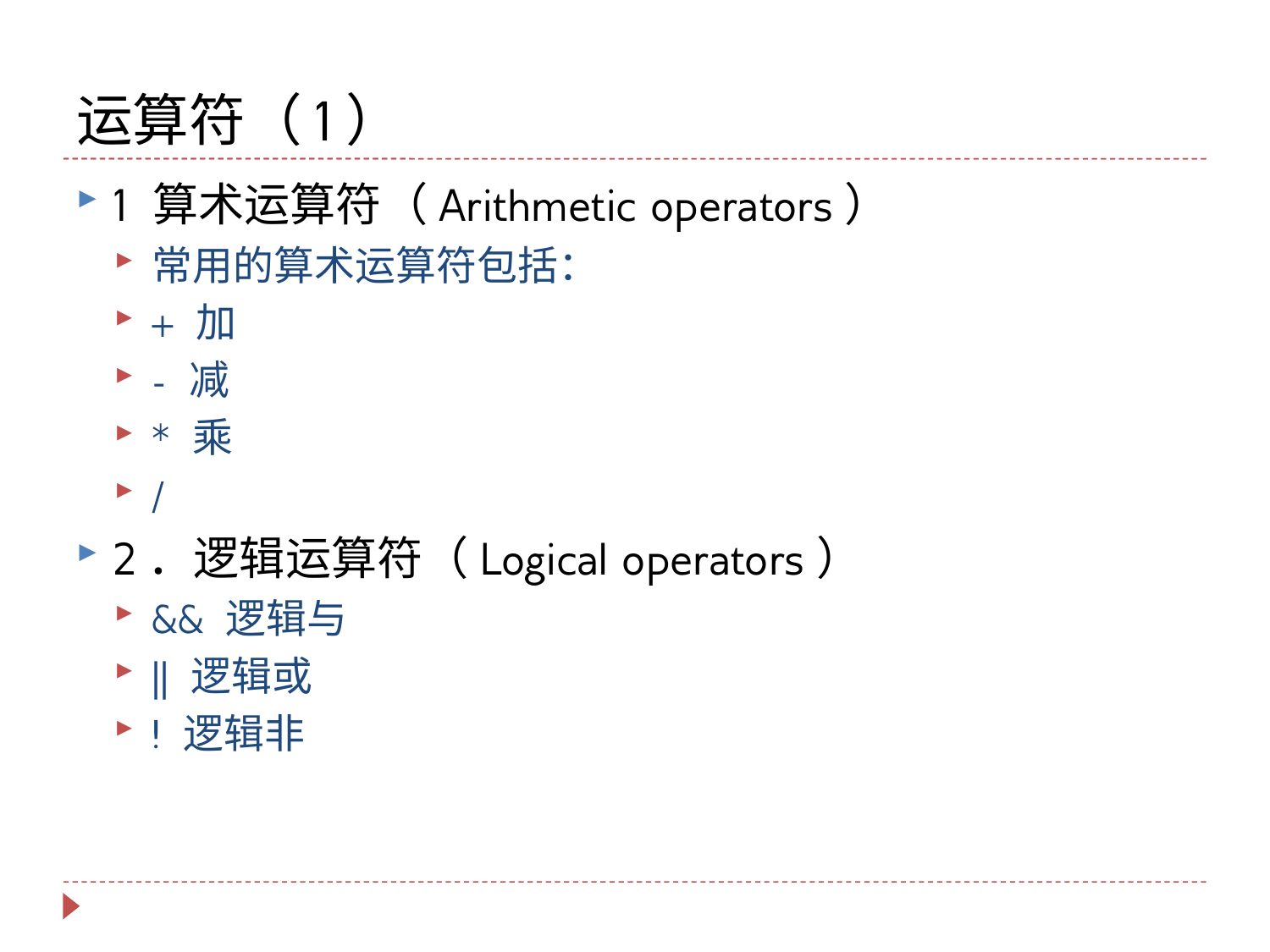

# 运算符（1）
1 算术运算符（Arithmetic operators）
常用的算术运算符包括：
+ 加
- 减
* 乘
/
2．逻辑运算符（Logical operators）
&& 逻辑与
|| 逻辑或
! 逻辑非